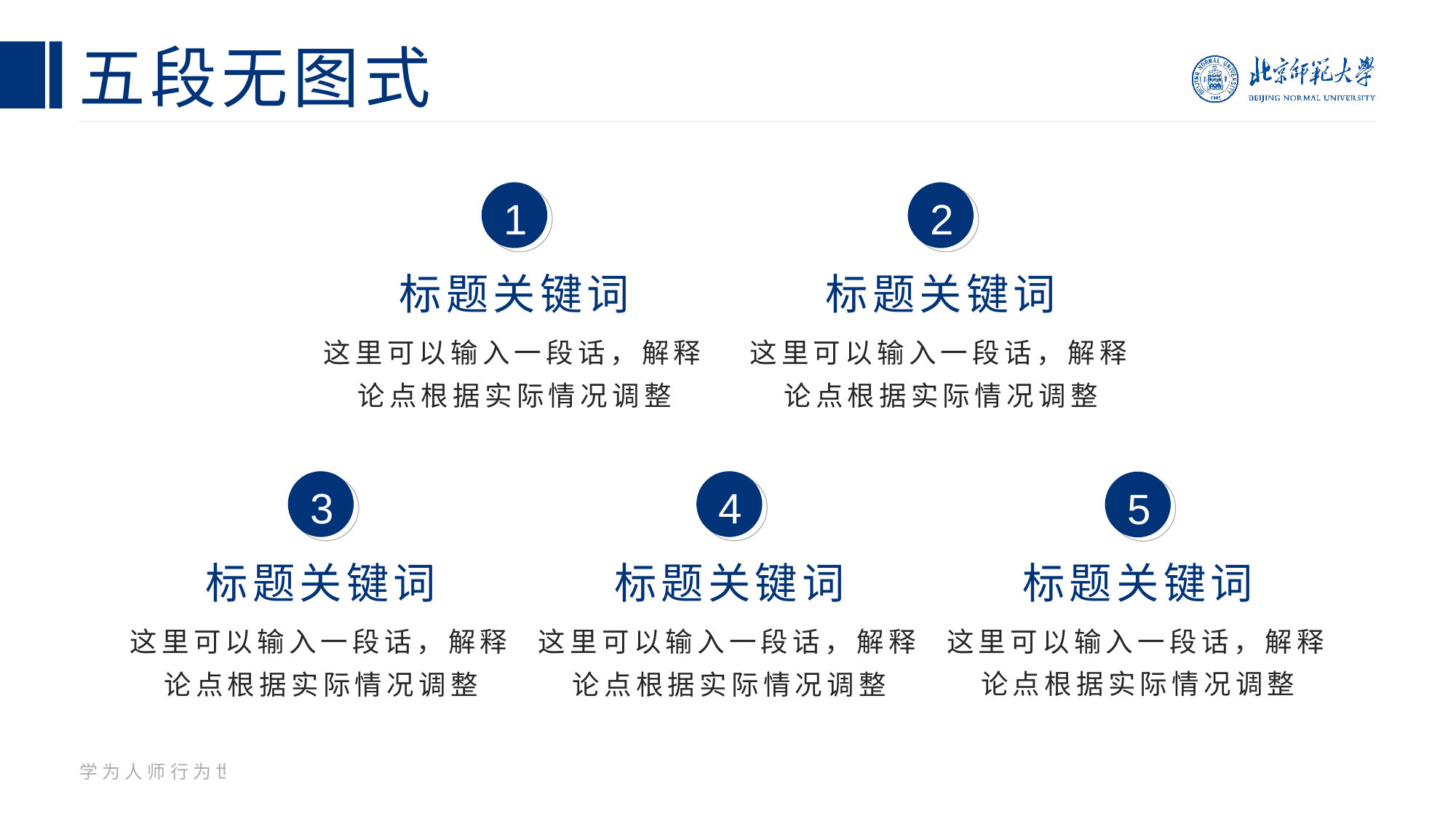

# 五段无图式

1
标题关键词
这里可以输入一段话，解释论点根据实际情况调整

2
标题关键词
这里可以输入一段话，解释论点根据实际情况调整

3
标题关键词
这里可以输入一段话，解释论点根据实际情况调整

4
标题关键词
这里可以输入一段话，解释论点根据实际情况调整

5
标题关键词
这里可以输入一段话，解释论点根据实际情况调整